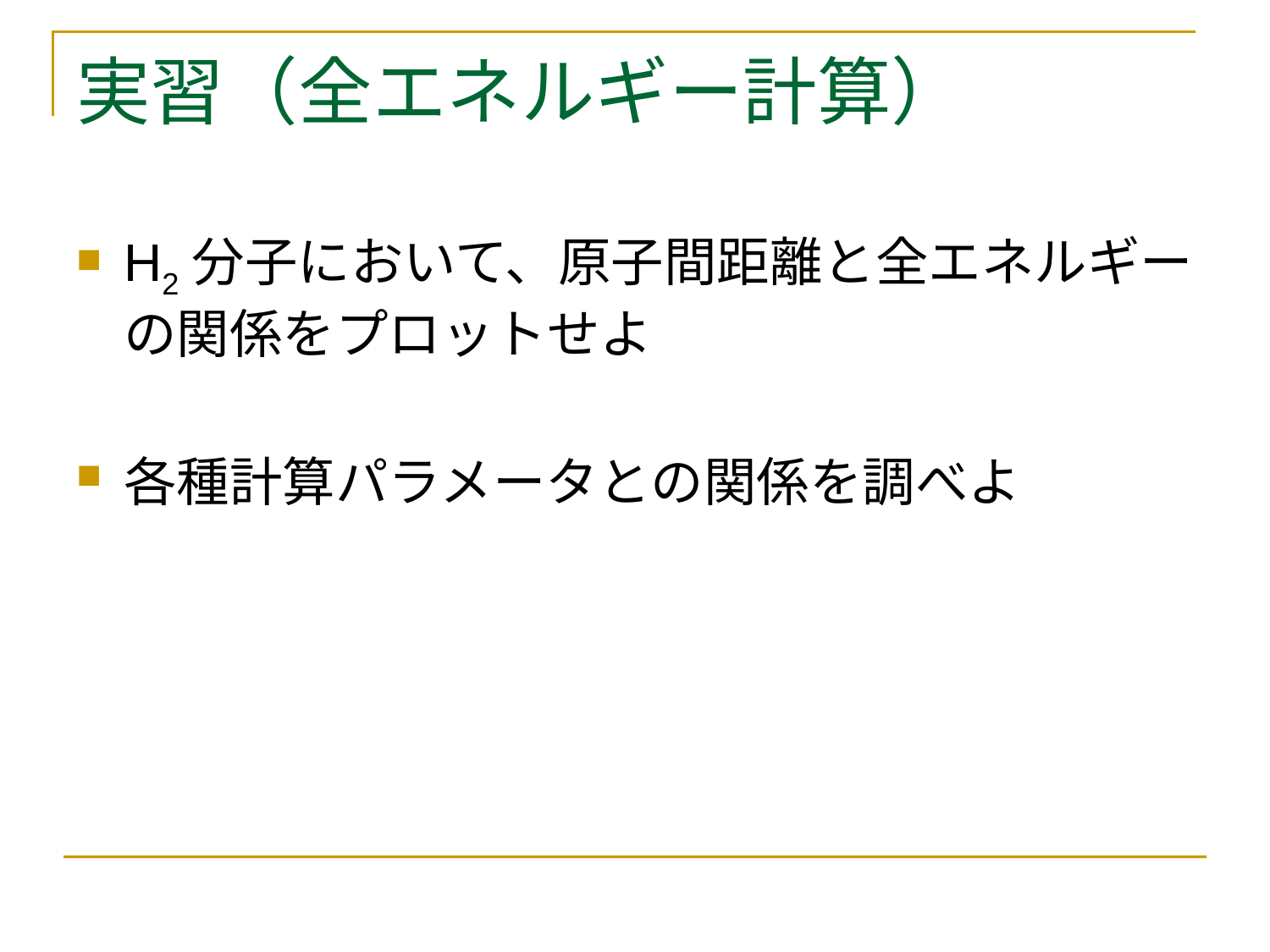

# 実習（全エネルギー計算）
H2分子において、原子間距離と全エネルギーの関係をプロットせよ

各種計算パラメータとの関係を調べよ